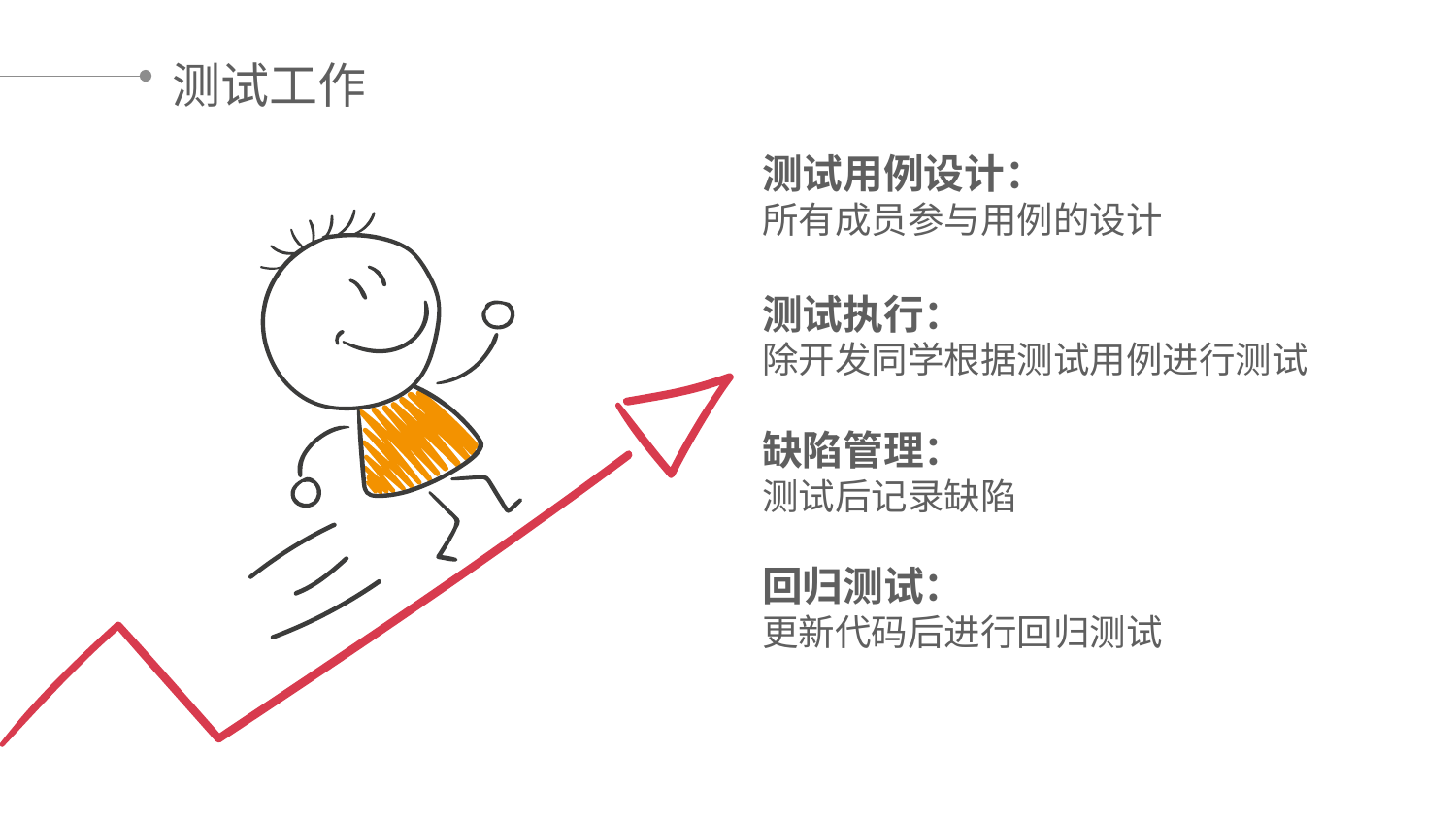

测试工作
测试用例设计：
所有成员参与用例的设计

测试执行：
除开发同学根据测试用例进行测试

缺陷管理：
测试后记录缺陷

回归测试：
更新代码后进行回归测试